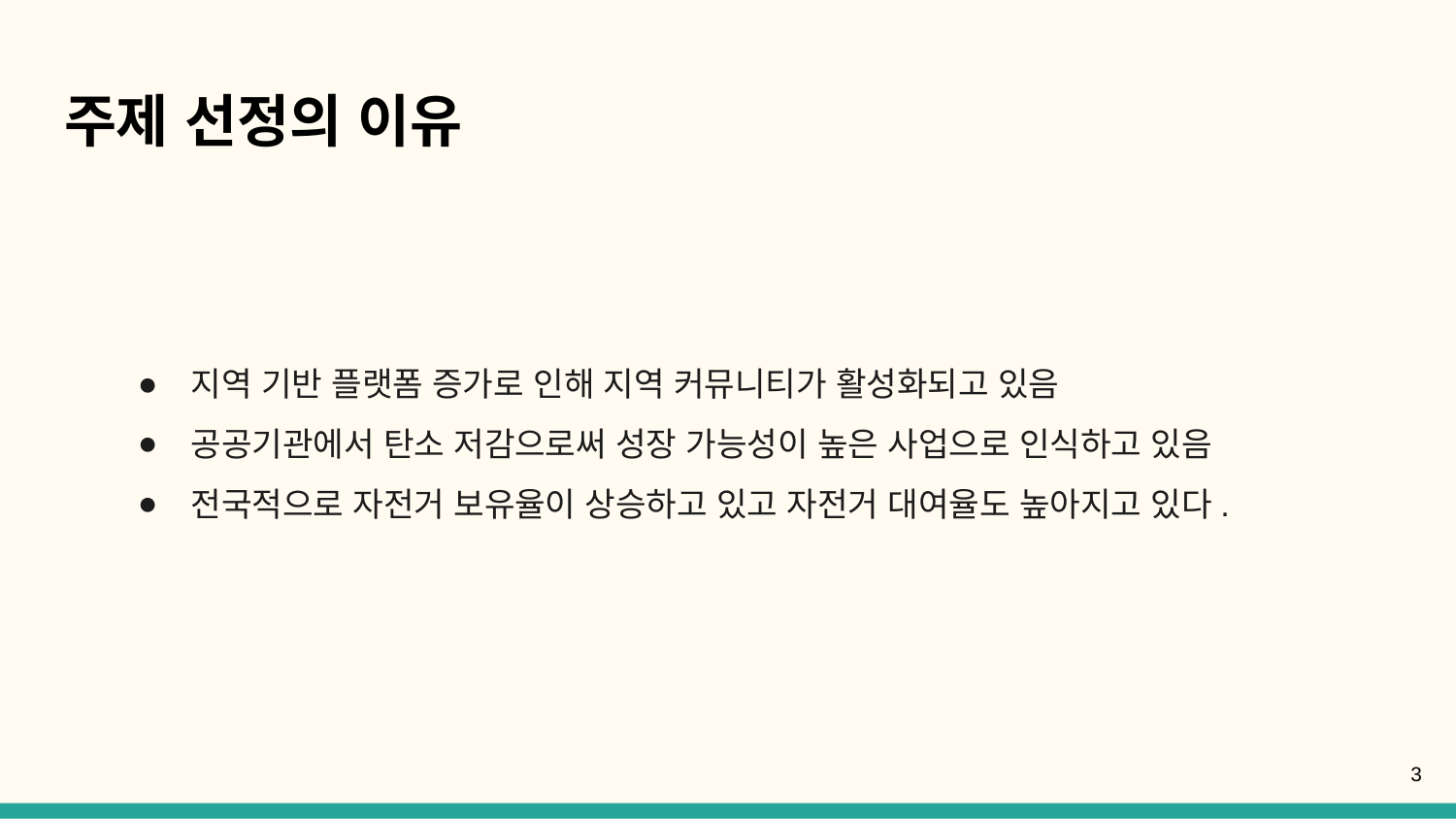

# 주제 선정의 이유
지역 기반 플랫폼 증가로 인해 지역 커뮤니티가 활성화되고 있음
공공기관에서 탄소 저감으로써 성장 가능성이 높은 사업으로 인식하고 있음
전국적으로 자전거 보유율이 상승하고 있고 자전거 대여율도 높아지고 있다.

3